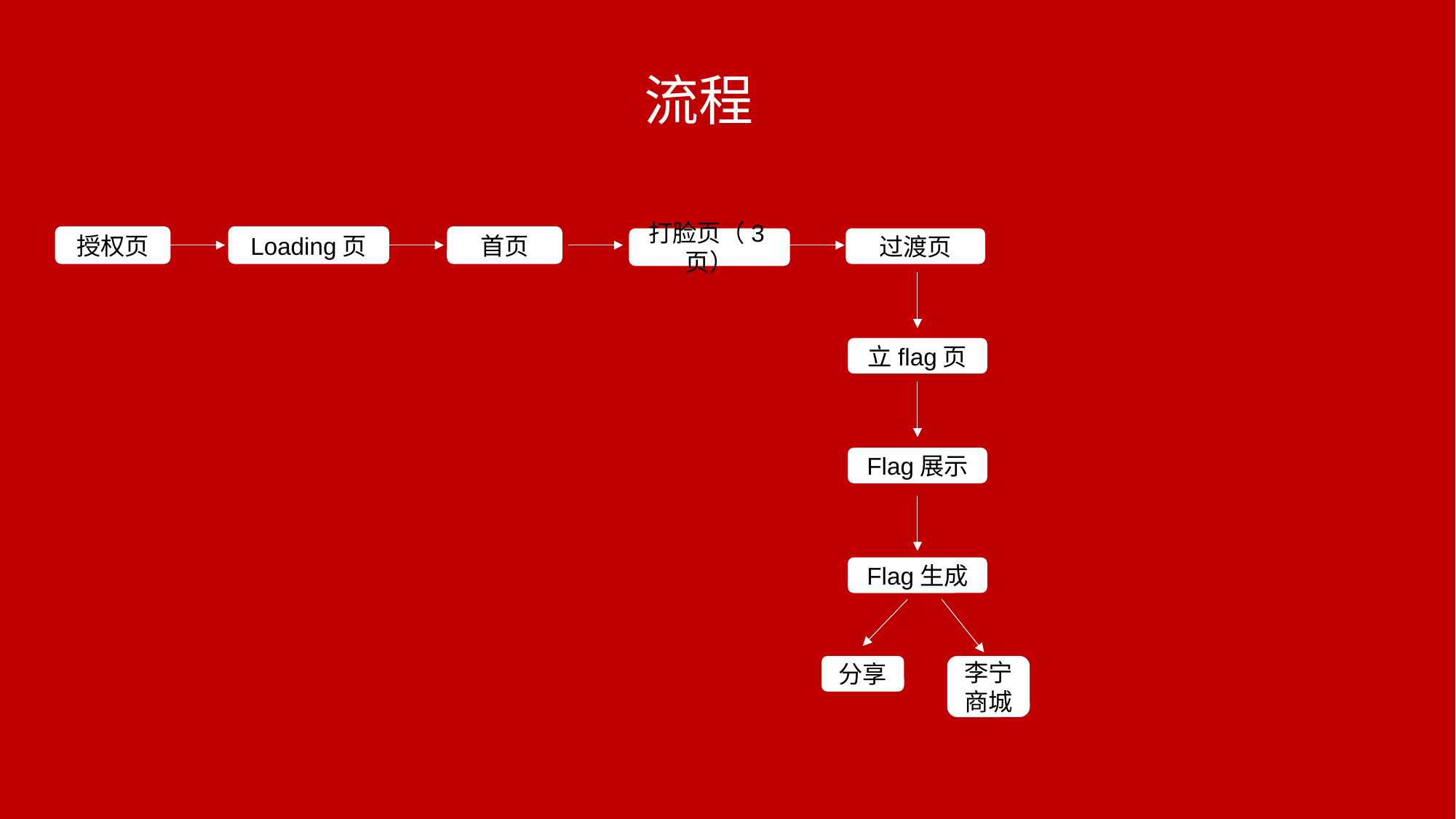

流程
授权页
Loading页
首页
打脸页（3页）
过渡页
立flag页
Flag展示
Flag生成
李宁商城
分享